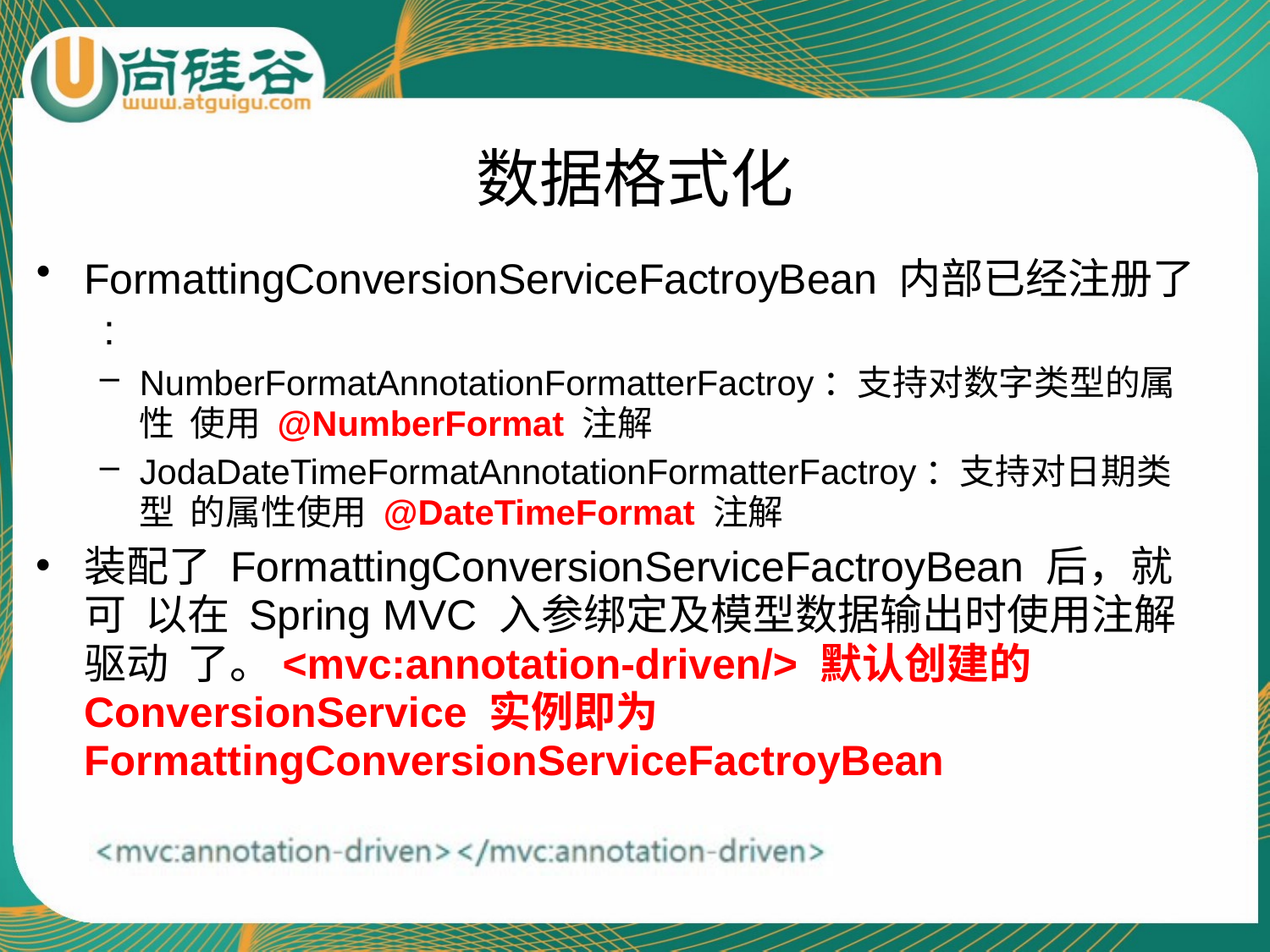

# 数据格式化
FormattingConversionServiceFactroyBean 内部已经注册了 :
NumberFormatAnnotationFormatterFactroy：支持对数字类型的属性  使用 @NumberFormat 注解
JodaDateTimeFormatAnnotationFormatterFactroy：支持对日期类型  的属性使用 @DateTimeFormat 注解
装配了 FormattingConversionServiceFactroyBean 后，就可  以在 Spring MVC 入参绑定及模型数据输出时使用注解驱动  了。<mvc:annotation-driven/> 默认创建的  ConversionService 实例即为  FormattingConversionServiceFactroyBean